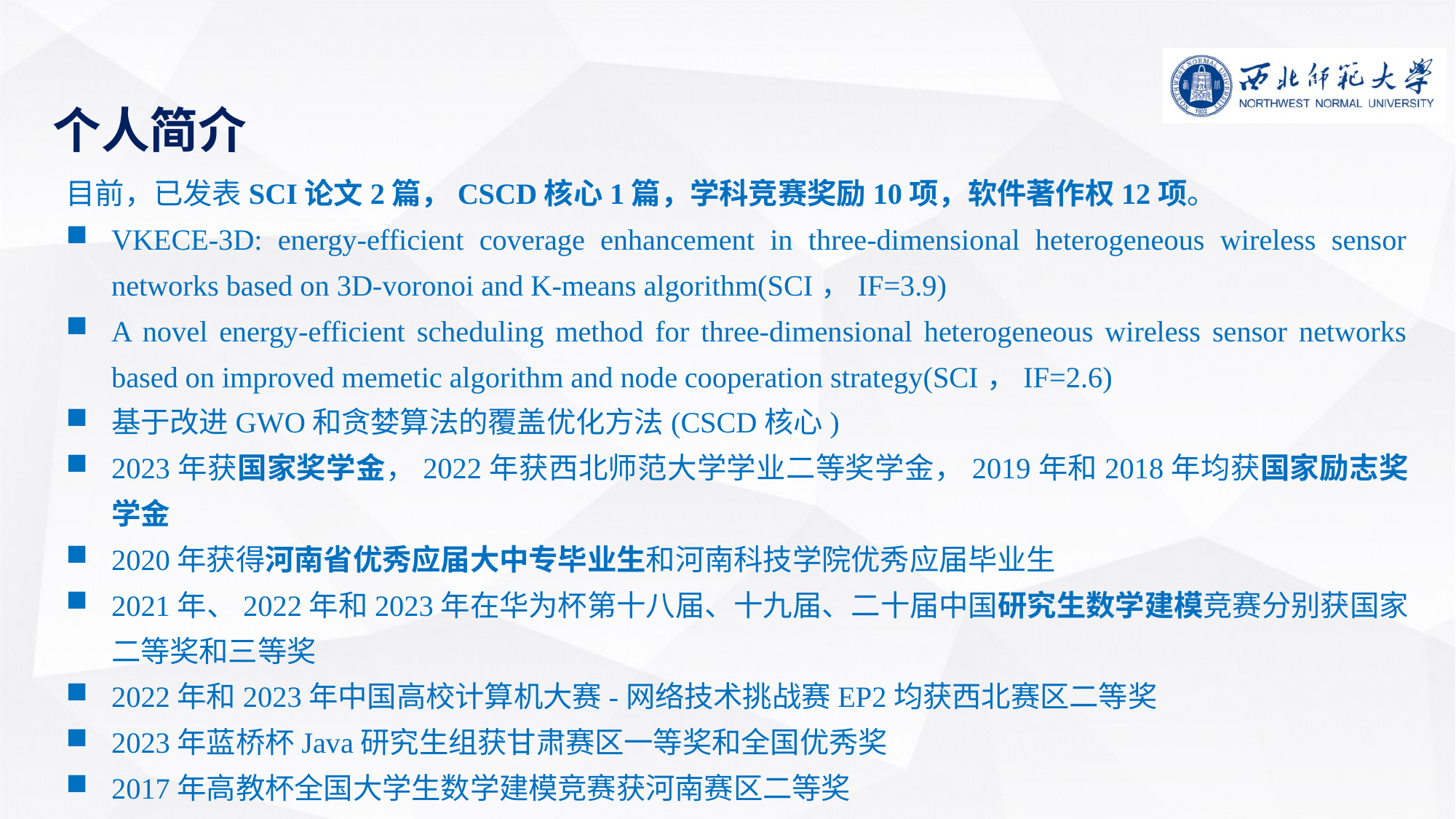

个人简介
目前，已发表SCI论文2篇，CSCD核心1篇，学科竞赛奖励10项，软件著作权12项。
VKECE-3D: energy-efficient coverage enhancement in three-dimensional heterogeneous wireless sensor networks based on 3D-voronoi and K-means algorithm(SCI，IF=3.9)
A novel energy-efficient scheduling method for three-dimensional heterogeneous wireless sensor networks based on improved memetic algorithm and node cooperation strategy(SCI，IF=2.6)
基于改进GWO和贪婪算法的覆盖优化方法(CSCD核心)
2023年获国家奖学金，2022年获西北师范大学学业二等奖学金，2019年和2018年均获国家励志奖学金
2020年获得河南省优秀应届大中专毕业生和河南科技学院优秀应届毕业生
2021年、2022年和2023年在华为杯第十八届、十九届、二十届中国研究生数学建模竞赛分别获国家二等奖和三等奖
2022年和2023年中国高校计算机大赛-网络技术挑战赛EP2均获西北赛区二等奖
2023年蓝桥杯Java研究生组获甘肃赛区一等奖和全国优秀奖
2017年高教杯全国大学生数学建模竞赛获河南赛区二等奖
2017年、2018年和2019年在蓝桥杯Java软件开发大学B组分别获省二等奖和三等奖